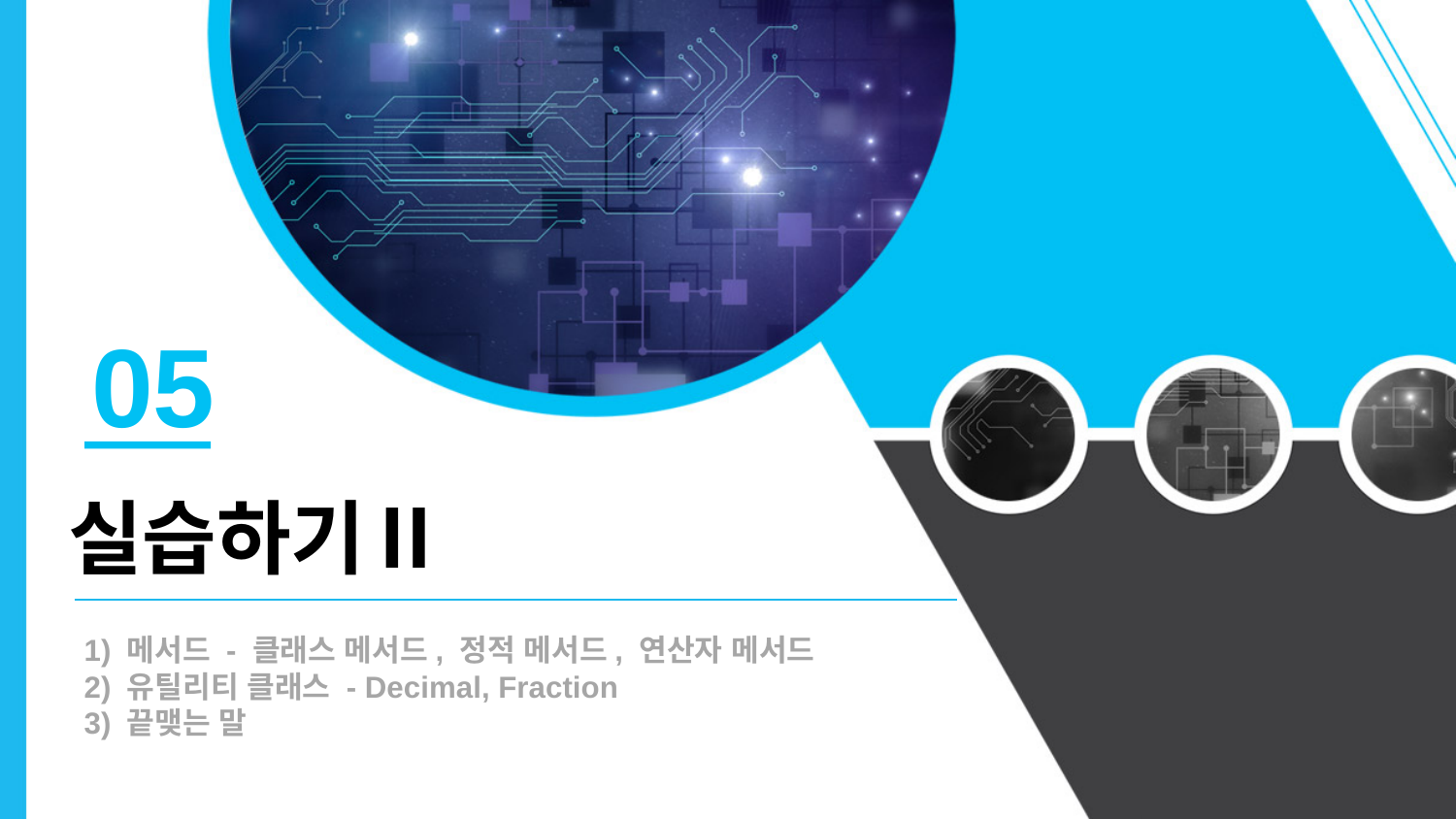

05

실습하기Ⅱ
1) 메서드 - 클래스 메서드, 정적 메서드, 연산자 메서드
2) 유틸리티 클래스 - Decimal, Fraction
3) 끝맺는 말